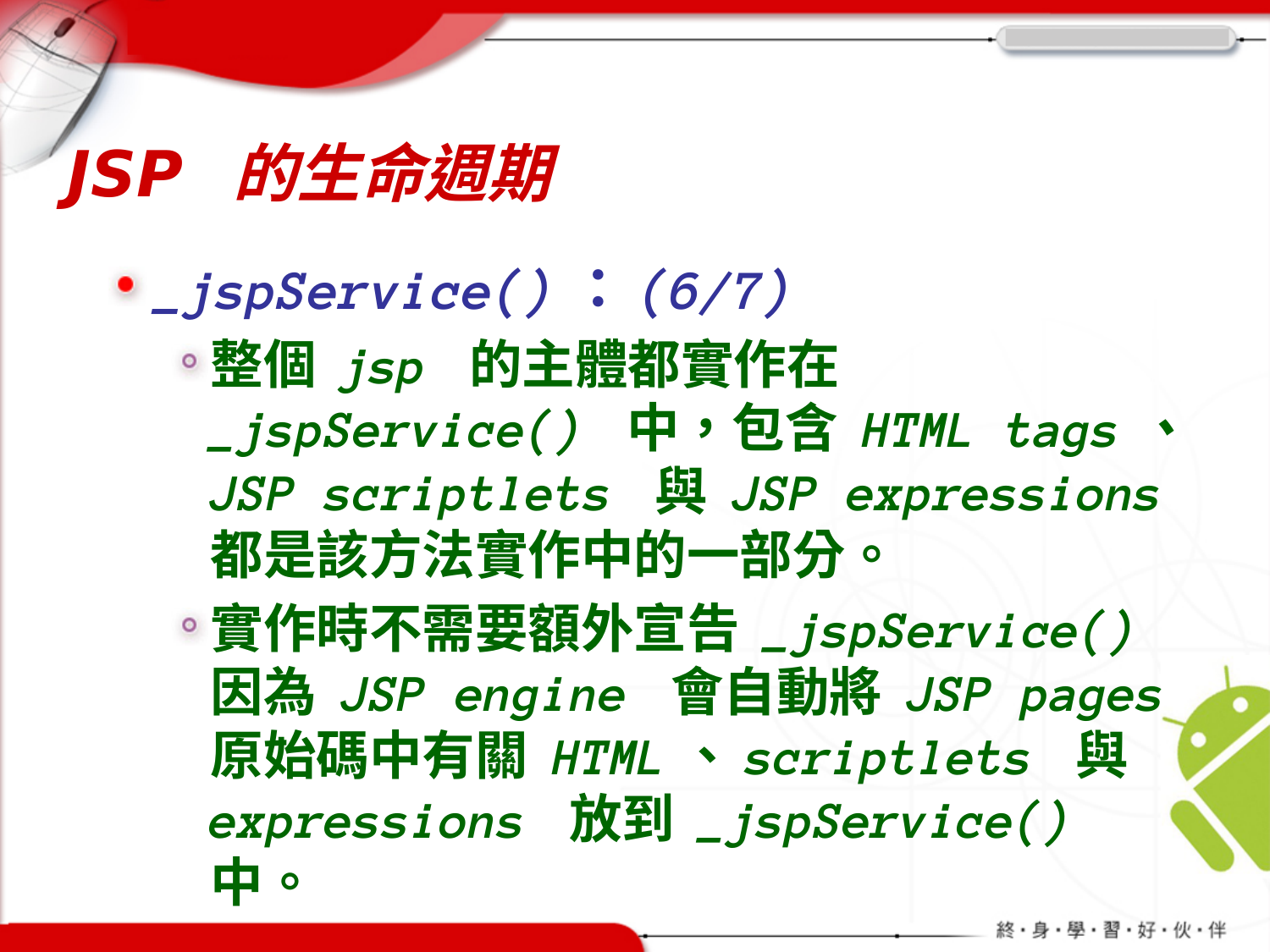

# JSP 的生命週期
_jspService()：(6/7)
整個 jsp 的主體都實作在 _jspService() 中，包含 HTML tags、JSP scriptlets 與 JSP expressions 都是該方法實作中的一部分。
實作時不需要額外宣告 _jspService() 因為 JSP engine 會自動將 JSP pages 原始碼中有關 HTML、scriptlets 與 expressions 放到 _jspService() 中。